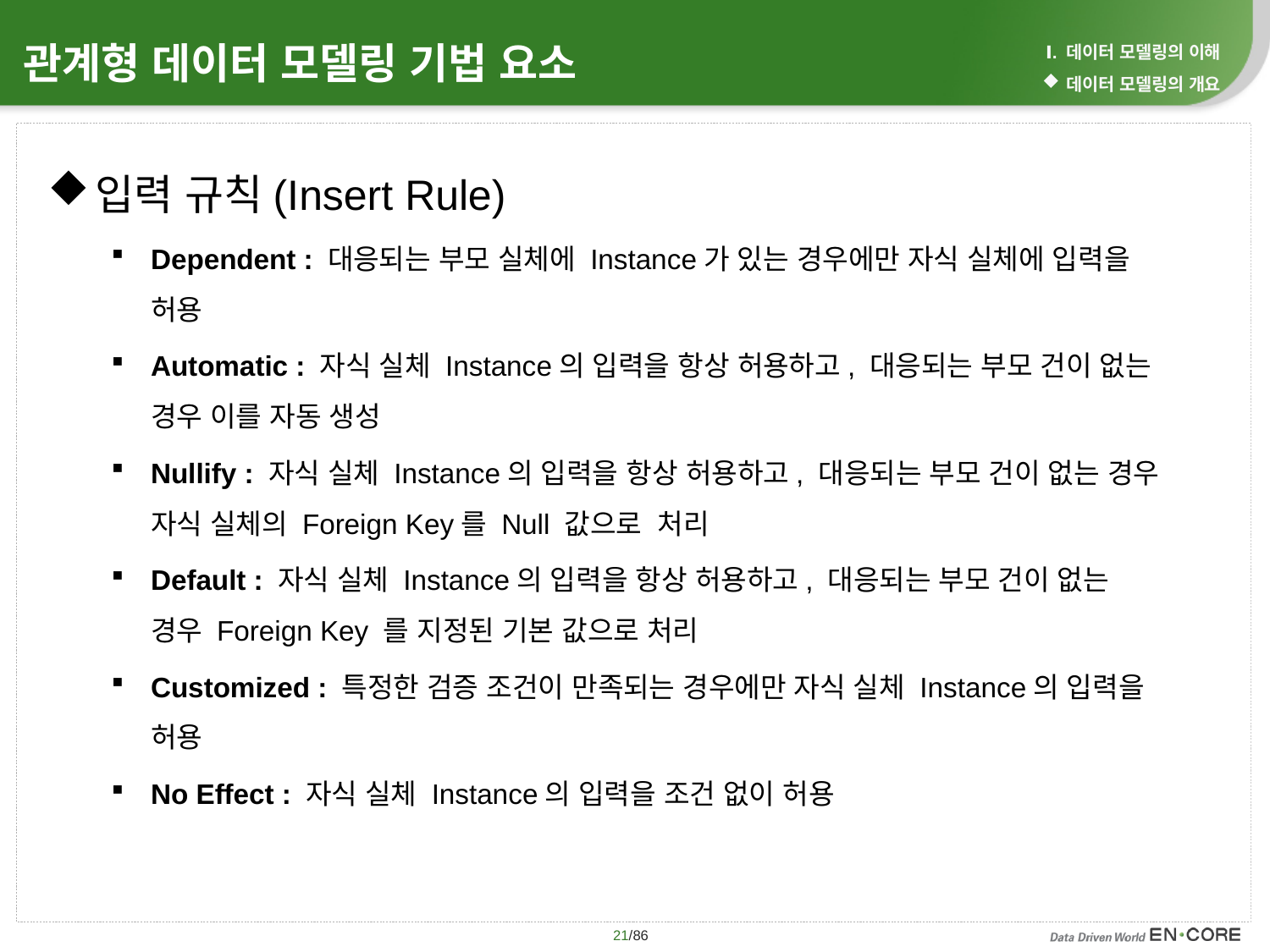

Ⅰ. 데이터 모델링의 이해
데이터 모델링의 개요
관계형 데이터 모델링 기법 요소
입력 규칙(Insert Rule)
Dependent : 대응되는 부모 실체에 Instance가 있는 경우에만 자식 실체에 입력을 허용
Automatic : 자식 실체 Instance의 입력을 항상 허용하고, 대응되는 부모 건이 없는 경우 이를 자동 생성
Nullify : 자식 실체 Instance의 입력을 항상 허용하고, 대응되는 부모 건이 없는 경우 자식 실체의 Foreign Key를 Null 값으로  처리
Default : 자식 실체 Instance의 입력을 항상 허용하고, 대응되는 부모 건이 없는 경우 Foreign Key 를 지정된 기본 값으로 처리
Customized : 특정한 검증 조건이 만족되는 경우에만 자식 실체 Instance의 입력을 허용
No Effect : 자식 실체 Instance의 입력을 조건 없이 허용